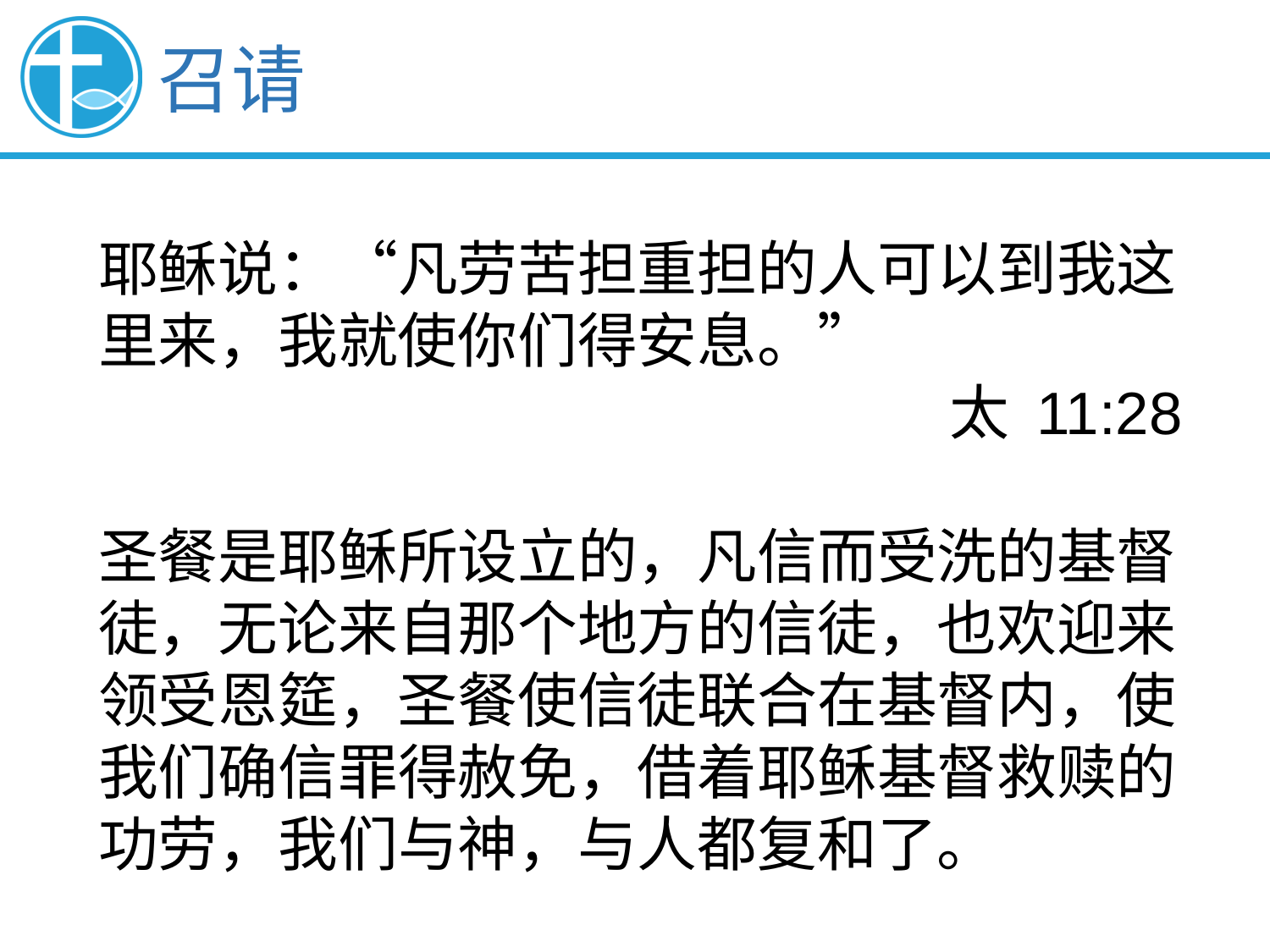

召请
耶稣说：“凡劳苦担重担的人可以到我这里来，我就使你们得安息。”
太 11:28
圣餐是耶稣所设立的，凡信而受洗的基督徒，无论来自那个地方的信徒，也欢迎来领受恩筵，圣餐使信徒联合在基督内，使我们确信罪得赦免，借着耶稣基督救赎的功劳，我们与神，与人都复和了。